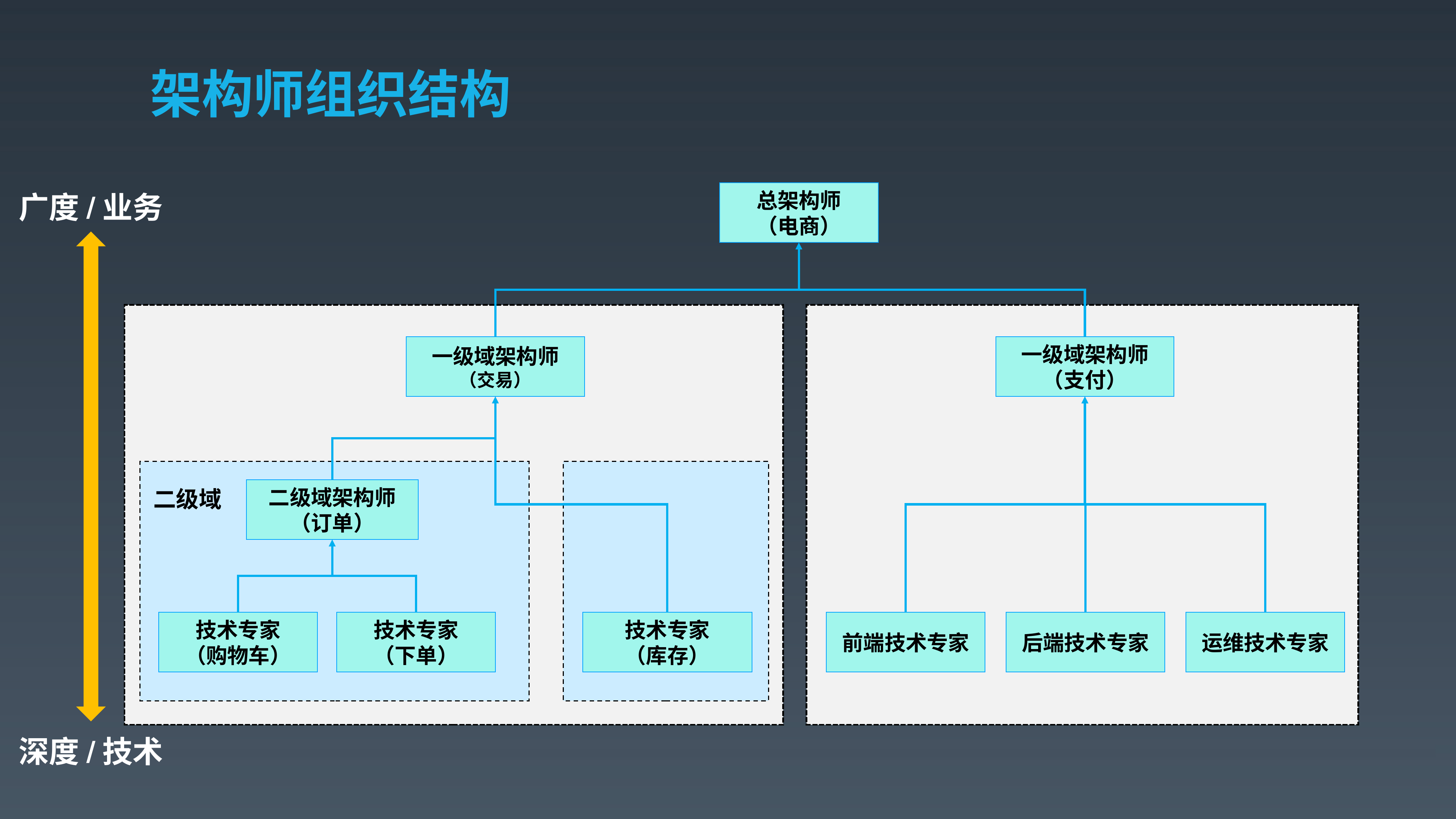

# 架构师组织结构
总架构师
（电商）
广度/业务

一级域架构师
（交易）
一级域架构师
（支付）

二级域架构师
（订单）
二级域
技术专家
（下单）
技术专家
（库存）
后端技术专家
运维技术专家
技术专家
（购物车）
前端技术专家
深度/技术